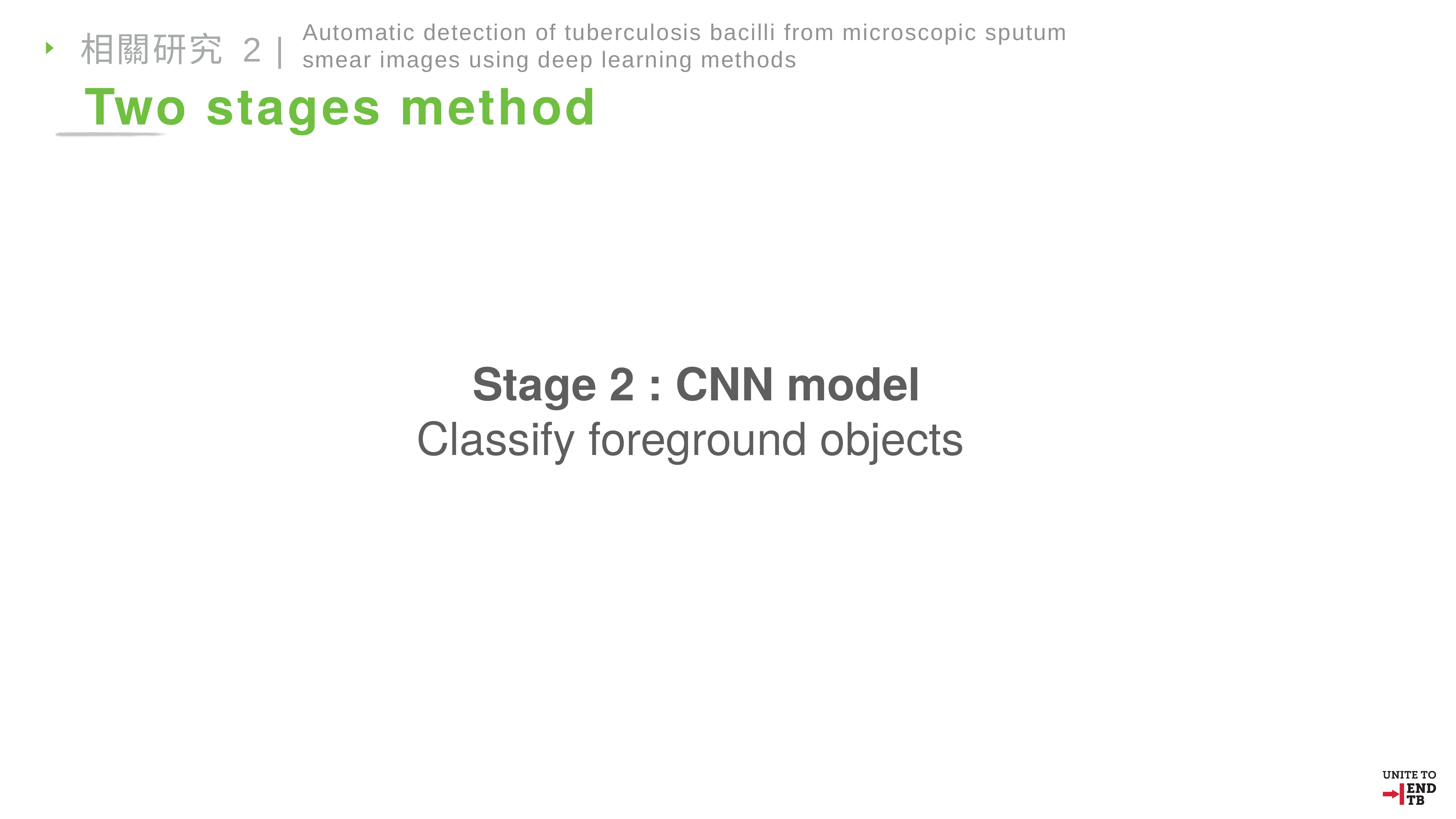

30
Automatic detection of tuberculosis bacilli from microscopic sputum smear images using deep learning methods
相關研究 2 |
Two stages method
 Stage 2 : CNN model
Classify foreground objects